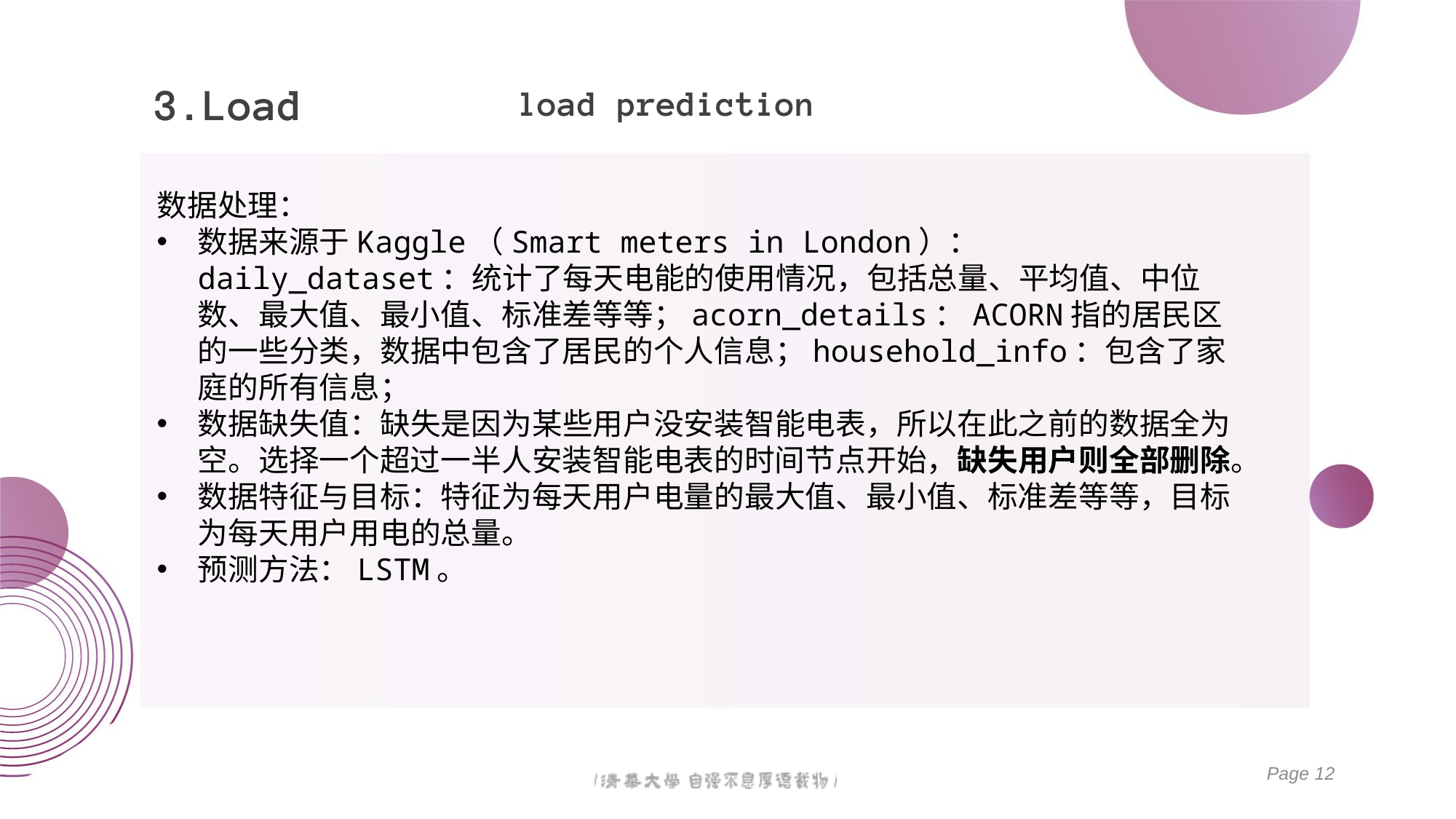

# 3.Load
load prediction
数据处理：
数据来源于Kaggle（Smart meters in London）：daily_dataset：统计了每天电能的使用情况，包括总量、平均值、中位数、最大值、最小值、标准差等等；acorn_details：ACORN指的居民区的一些分类，数据中包含了居民的个人信息；household_info：包含了家庭的所有信息；
数据缺失值：缺失是因为某些用户没安装智能电表，所以在此之前的数据全为空。选择一个超过一半人安装智能电表的时间节点开始，缺失用户则全部删除。
数据特征与目标：特征为每天用户电量的最大值、最小值、标准差等等，目标为每天用户用电的总量。
预测方法：LSTM。
Page 12